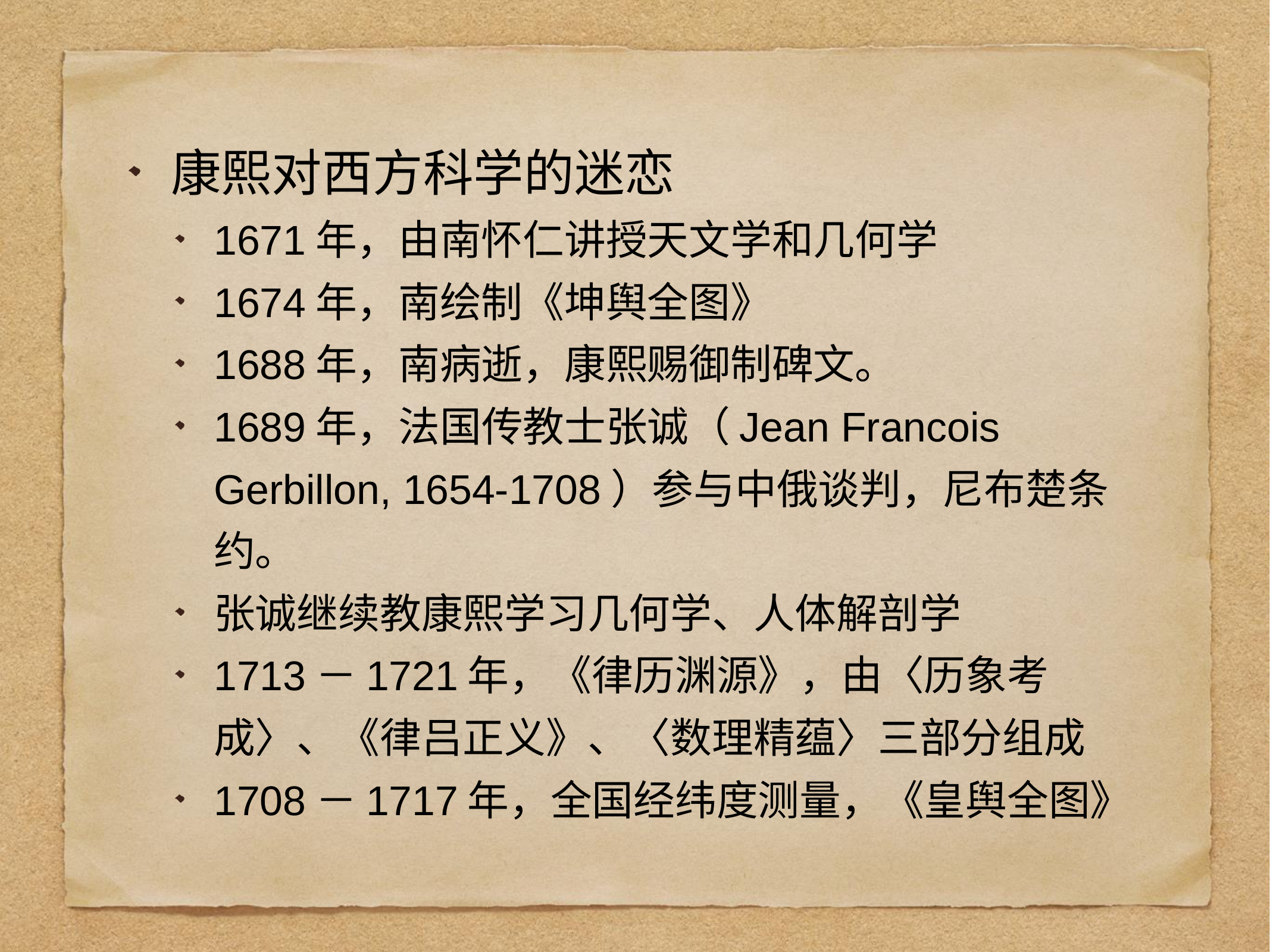

康熙对西方科学的迷恋
1671年，由南怀仁讲授天文学和几何学
1674年，南绘制《坤舆全图》
1688年，南病逝，康熙赐御制碑文。
1689年，法国传教士张诚（Jean Francois Gerbillon, 1654-1708）参与中俄谈判，尼布楚条约。
张诚继续教康熙学习几何学、人体解剖学
1713－1721年，《律历渊源》，由〈历象考成〉、《律吕正义》、〈数理精蕴〉三部分组成
1708－1717年，全国经纬度测量，《皇舆全图》